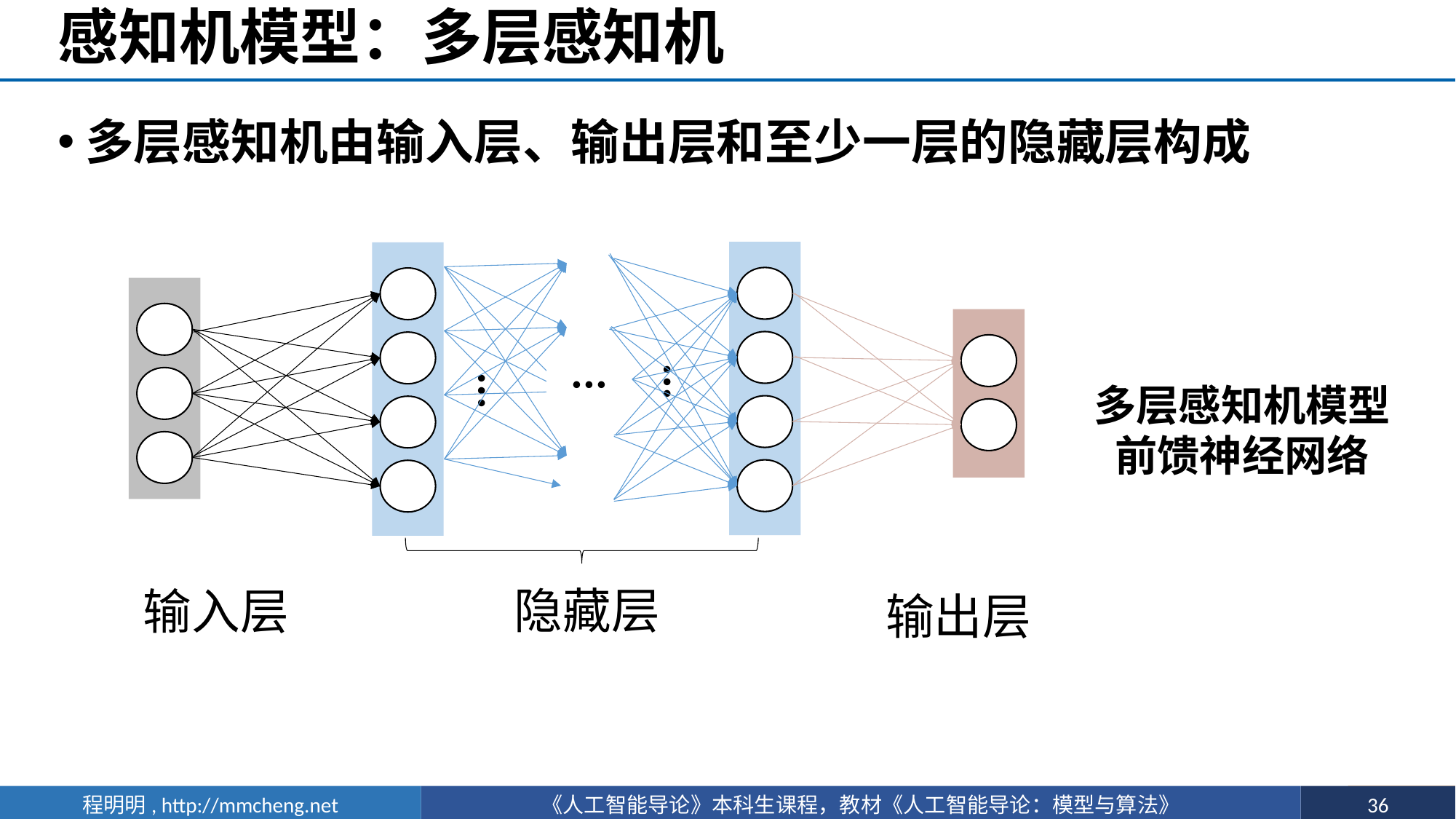

# 感知机模型：多层感知机
多层感知机由输入层、输出层和至少一层的隐藏层构成

···
···

···

多层感知机模型
前馈神经网络
隐藏层
输入层
输出层